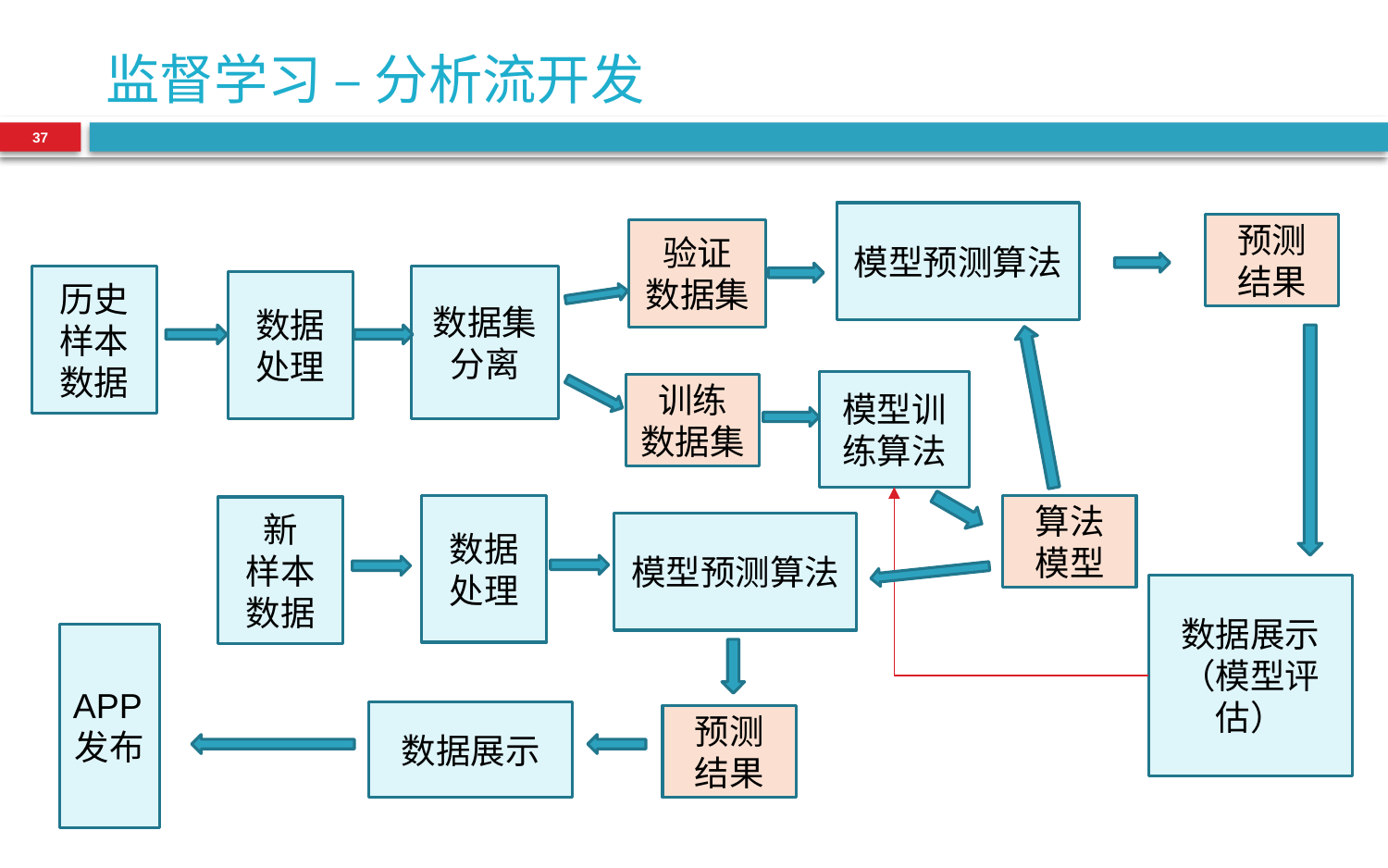

# 监督学习 – 分析流开发
37
模型预测算法
预测
结果
验证
数据集

历史
样本
数据
数据集
分离
数据
处理

模型训练算法
训练
数据集

数据
处理
算法
模型
新
样本
数据

模型预测算法

数据展示
（模型评估）
APP发布

数据展示
预测
结果